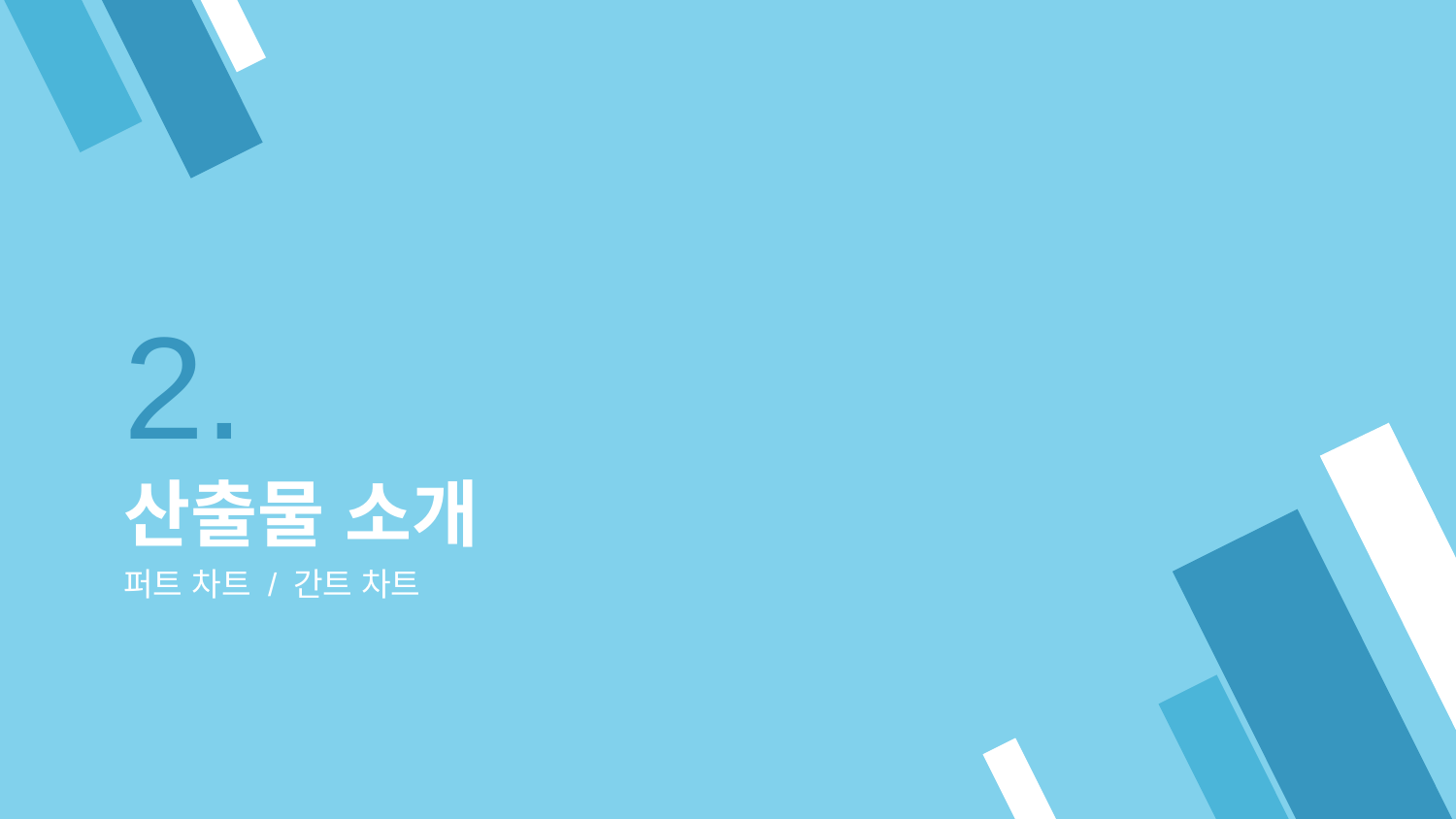

# 2.
산출물 소개
퍼트 차트 / 간트 차트